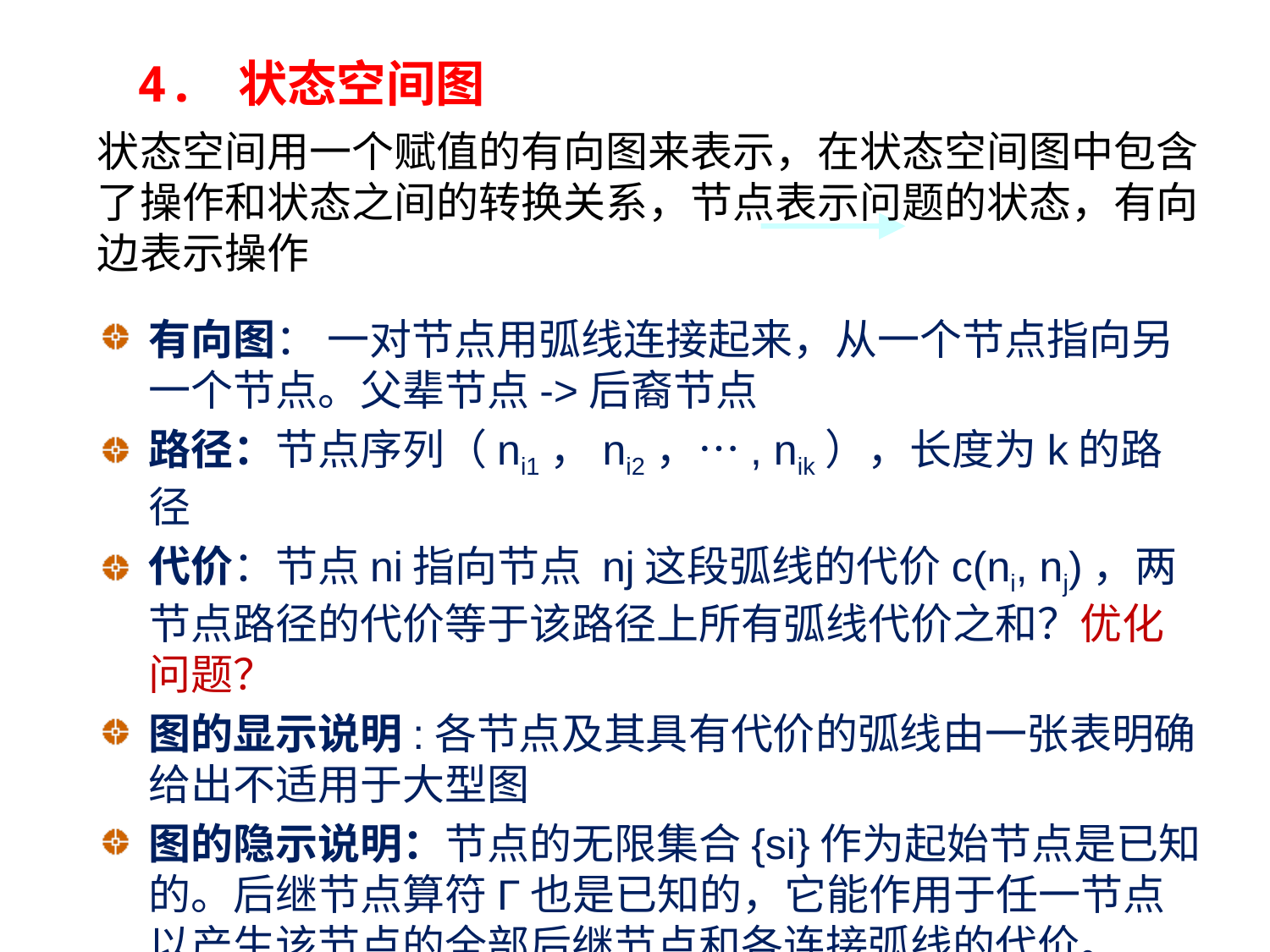

4. 状态空间图
状态空间用一个赋值的有向图来表示，在状态空间图中包含了操作和状态之间的转换关系，节点表示问题的状态，有向边表示操作

有向图： 一对节点用弧线连接起来，从一个节点指向另一个节点。父辈节点->后裔节点
路径：节点序列（ni1，ni2，…, nik），长度为k的路径
代价：节点ni指向节点 nj这段弧线的代价c(ni, nj)，两节点路径的代价等于该路径上所有弧线代价之和？优化问题？
图的显示说明:各节点及其具有代价的弧线由一张表明确给出不适用于大型图
图的隐示说明：节点的无限集合{si}作为起始节点是已知的。后继节点算符Γ也是已知的，它能作用于任一节点以产生该节点的全部后继节点和各连接弧线的代价。

7